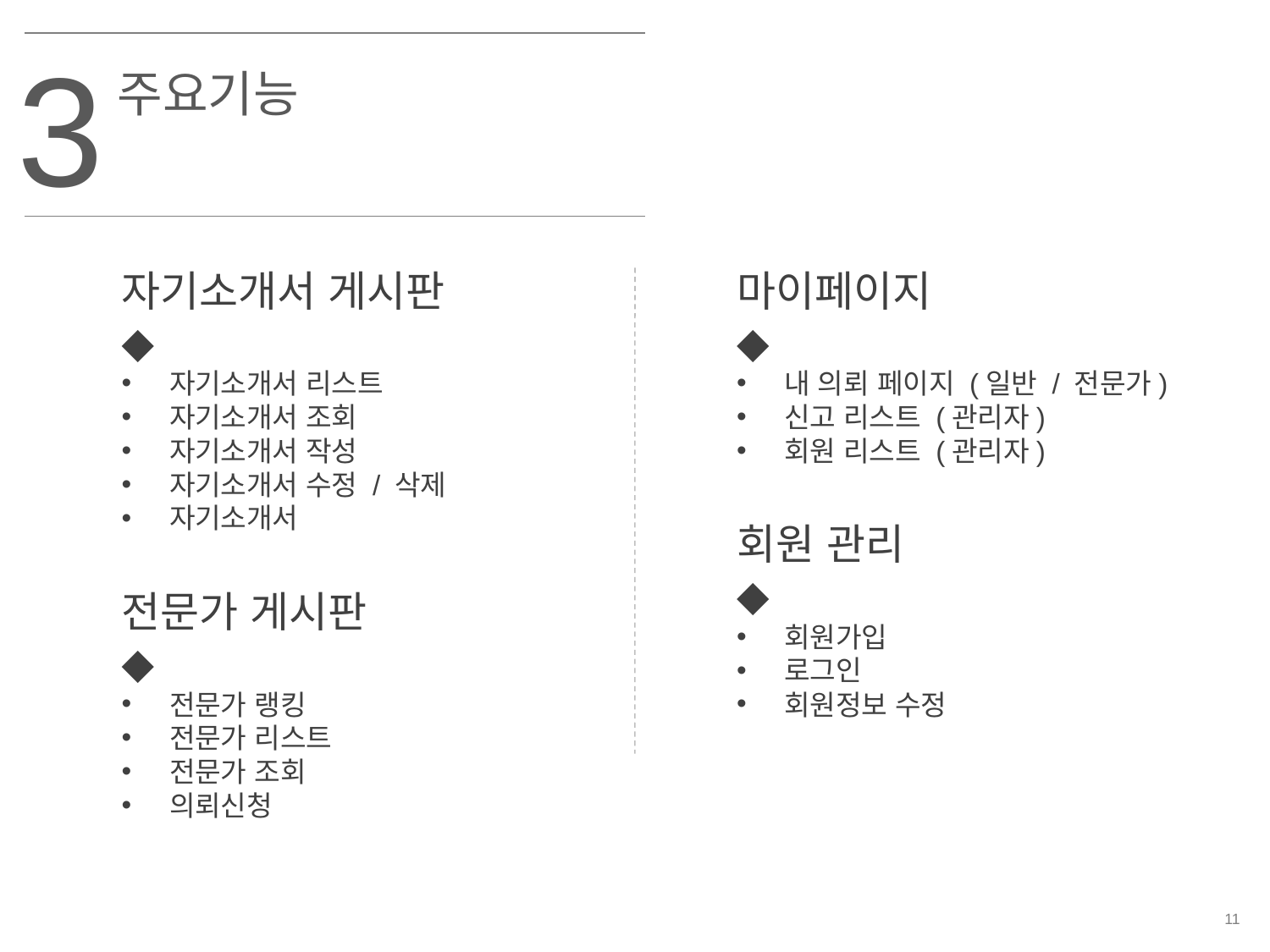

3
주요기능
자기소개서 게시판
◆
자기소개서 리스트
자기소개서 조회
자기소개서 작성
자기소개서 수정 / 삭제
자기소개서

전문가 게시판
◆
전문가 랭킹
전문가 리스트
전문가 조회
의뢰신청
마이페이지
◆
내 의뢰 페이지 (일반 / 전문가)
신고 리스트 (관리자)
회원 리스트 (관리자)

회원 관리
◆
회원가입
로그인
회원정보 수정
자사